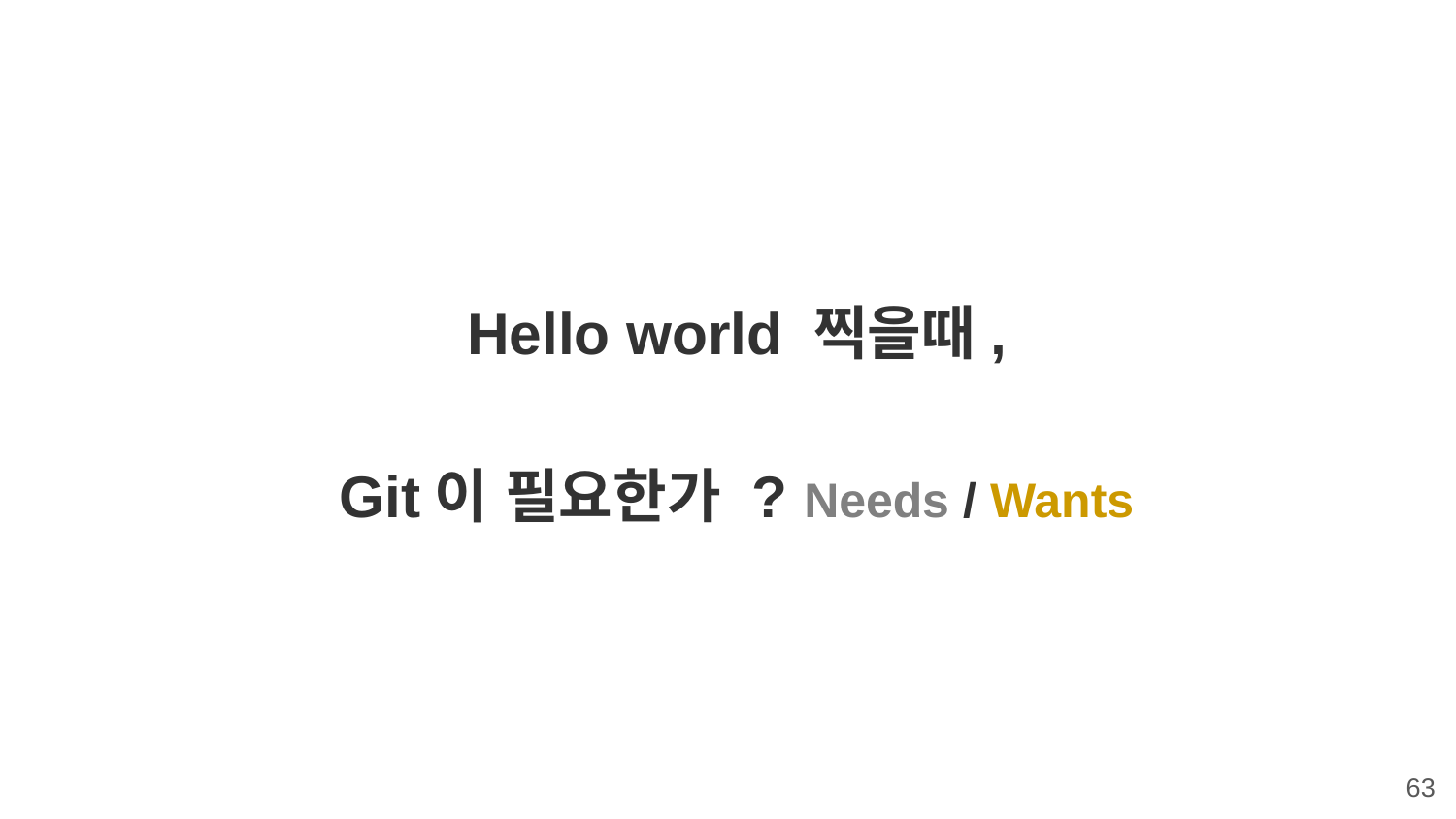

Hello world 찍을때,
Git이 필요한가 ? Needs / Wants
63